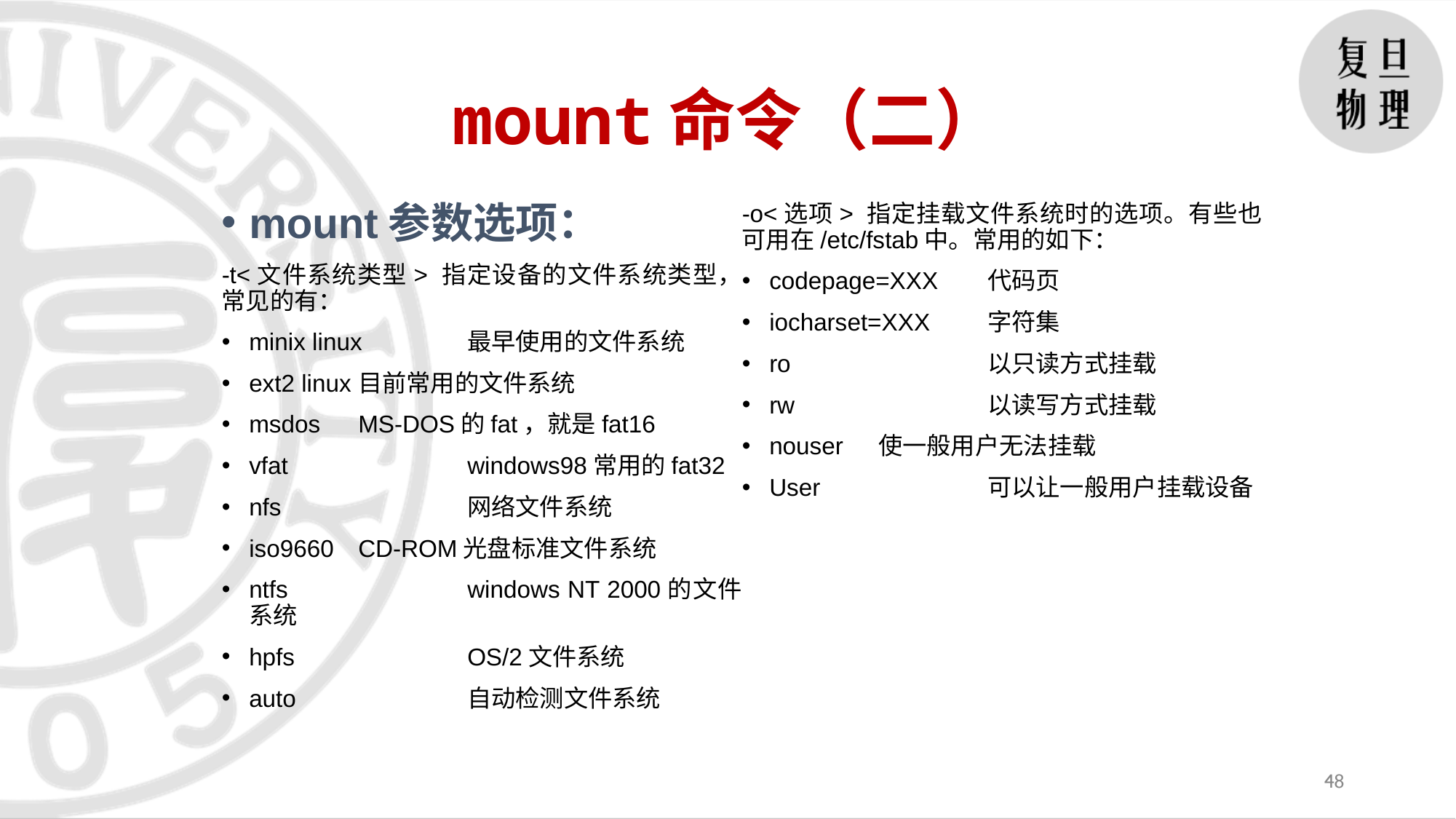

mount命令（二）
mount参数选项：
-t<文件系统类型> 指定设备的文件系统类型，常见的有：
minix linux	最早使用的文件系统
ext2 linux	目前常用的文件系统
msdos 	MS-DOS的fat，就是fat16
vfat 		windows98常用的fat32
nfs 		网络文件系统
iso9660 	CD-ROM光盘标准文件系统
ntfs		windows NT 2000的文件系统
hpfs 		OS/2文件系统
auto 		自动检测文件系统
-o<选项> 指定挂载文件系统时的选项。有些也可用在/etc/fstab中。常用的如下：
codepage=XXX 	代码页
iocharset=XXX 	字符集
ro 		以只读方式挂载
rw 		以读写方式挂载
nouser 	使一般用户无法挂载
User		可以让一般用户挂载设备
48